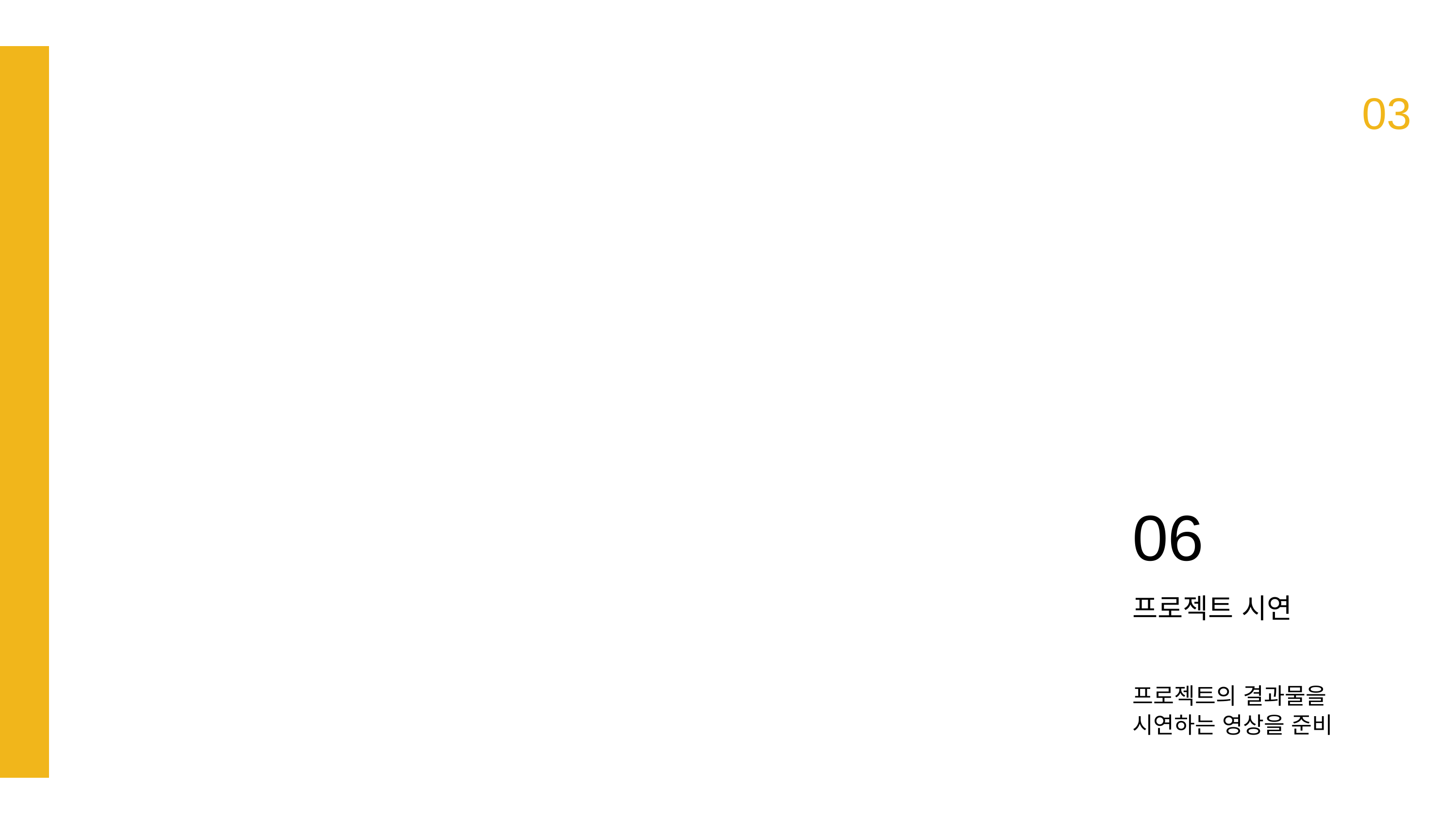

03

06
프로젝트 시연
프로젝트의 결과물을
시연하는 영상을 준비